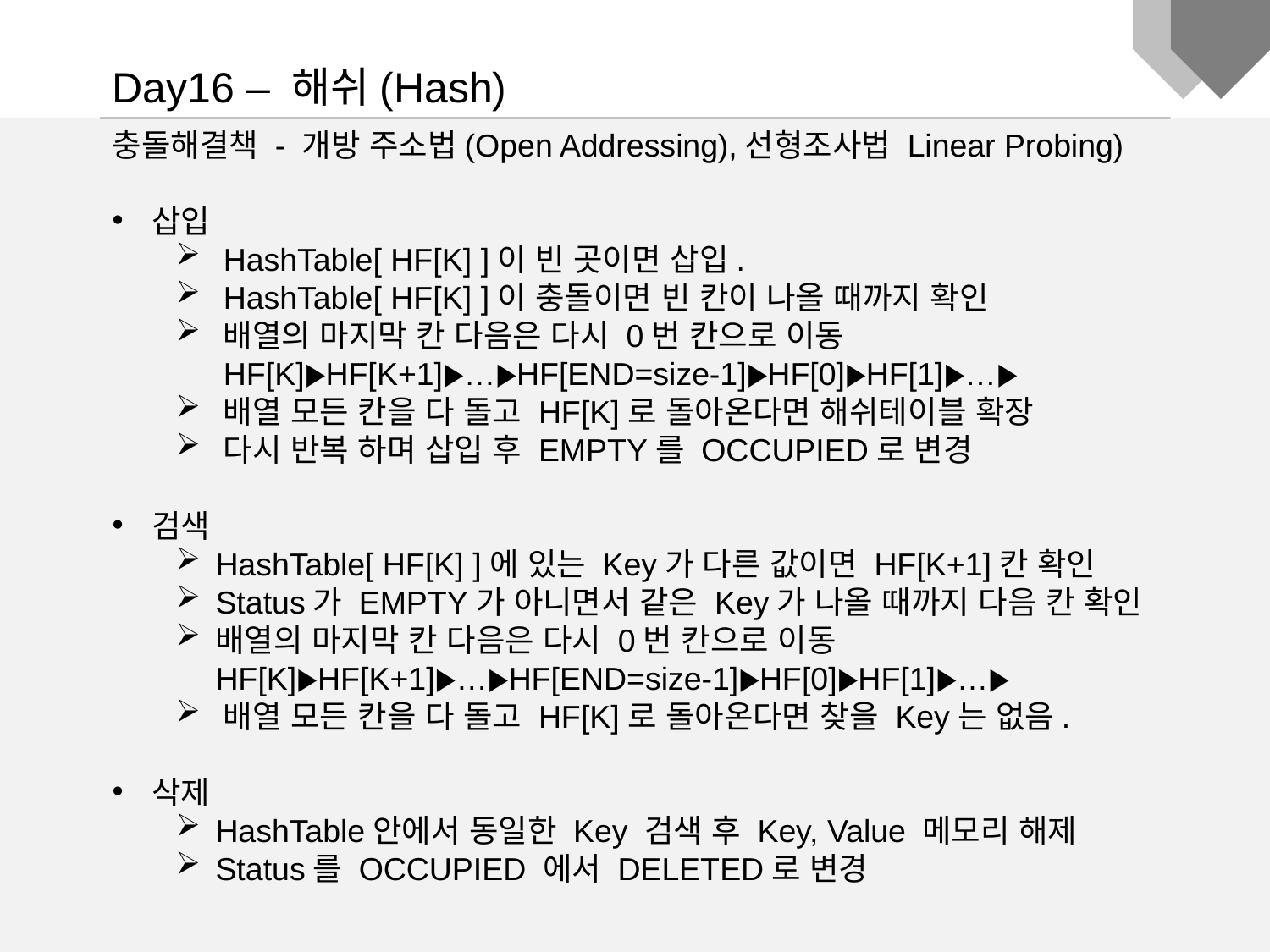

Day16 – 해쉬(Hash)
충돌해결책 - 개방 주소법(Open Addressing),선형조사법 Linear Probing)

삽입
HashTable[ HF[K] ]이 빈 곳이면 삽입.
HashTable[ HF[K] ]이 충돌이면 빈 칸이 나올 때까지 확인
배열의 마지막 칸 다음은 다시 0번 칸으로 이동
HF[K]▶HF[K+1]▶…▶HF[END=size-1]▶HF[0]▶HF[1]▶…▶
배열 모든 칸을 다 돌고 HF[K]로 돌아온다면 해쉬테이블 확장
다시 반복 하며 삽입 후 EMPTY를 OCCUPIED로 변경

검색
HashTable[ HF[K] ]에 있는 Key가 다른 값이면 HF[K+1]칸 확인
Status가 EMPTY가 아니면서 같은 Key가 나올 때까지 다음 칸 확인
배열의 마지막 칸 다음은 다시 0번 칸으로 이동
HF[K]▶HF[K+1]▶…▶HF[END=size-1]▶HF[0]▶HF[1]▶…▶
배열 모든 칸을 다 돌고 HF[K]로 돌아온다면 찾을 Key는 없음.

삭제
HashTable안에서 동일한 Key 검색 후 Key, Value 메모리 해제
Status를 OCCUPIED 에서 DELETED로 변경